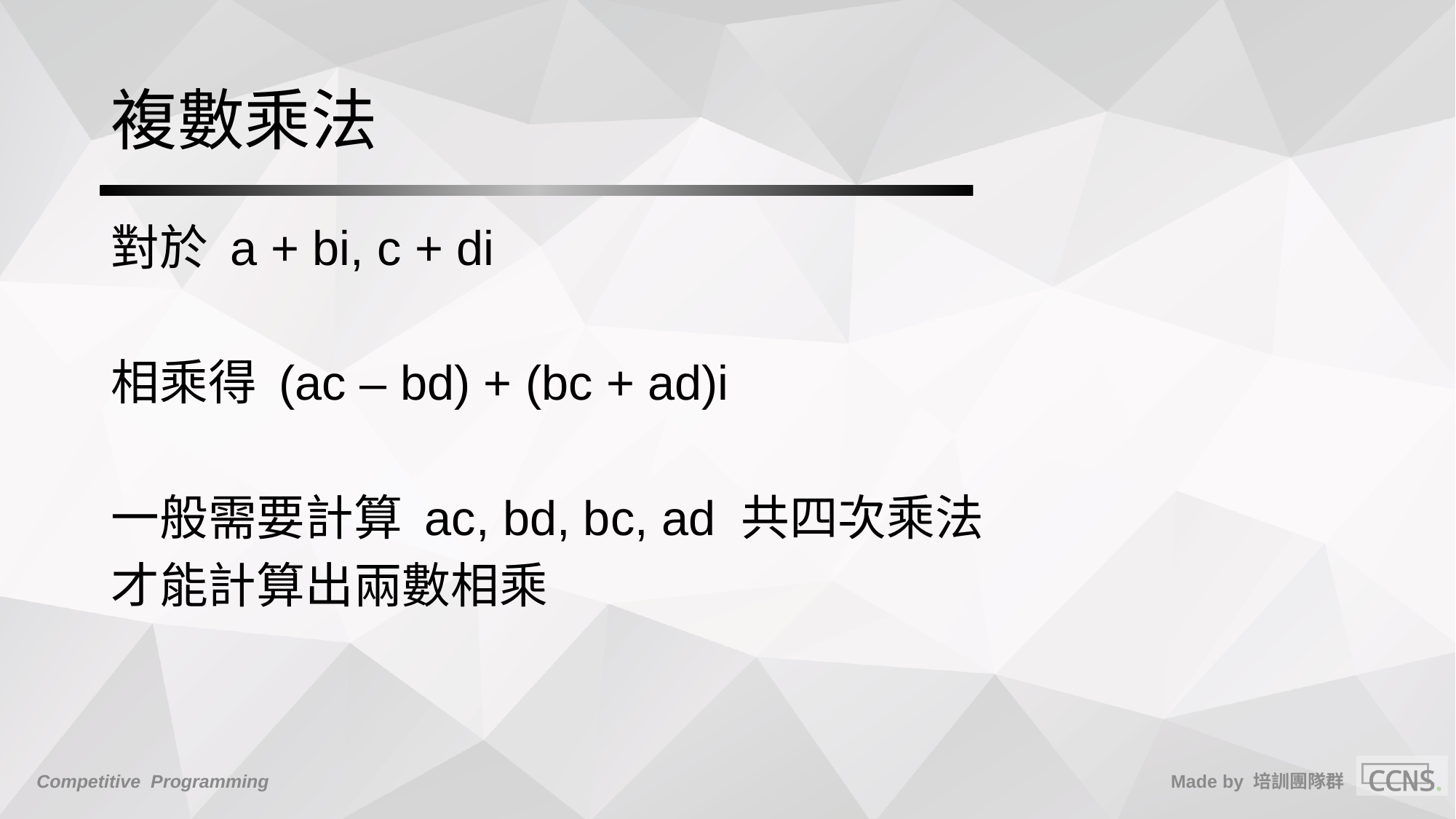

# 複數乘法
對於 a + bi, c + di

相乘得 (ac – bd) + (bc + ad)i

一般需要計算 ac, bd, bc, ad 共四次乘法
才能計算出兩數相乘